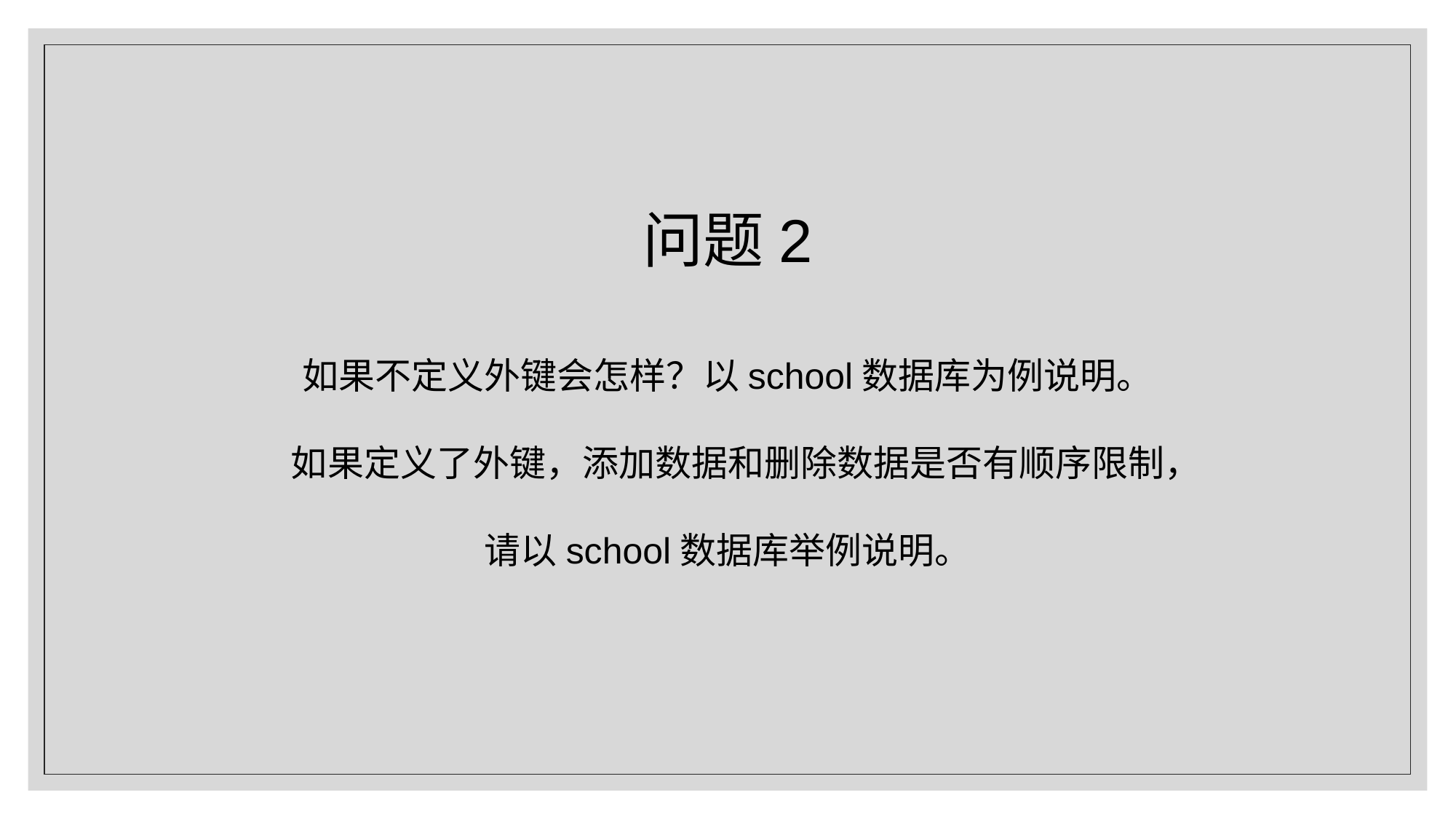

问题2
如果不定义外键会怎样？以school数据库为例说明。如果定义了外键，添加数据和删除数据是否有顺序限制，请以school数据库举例说明。